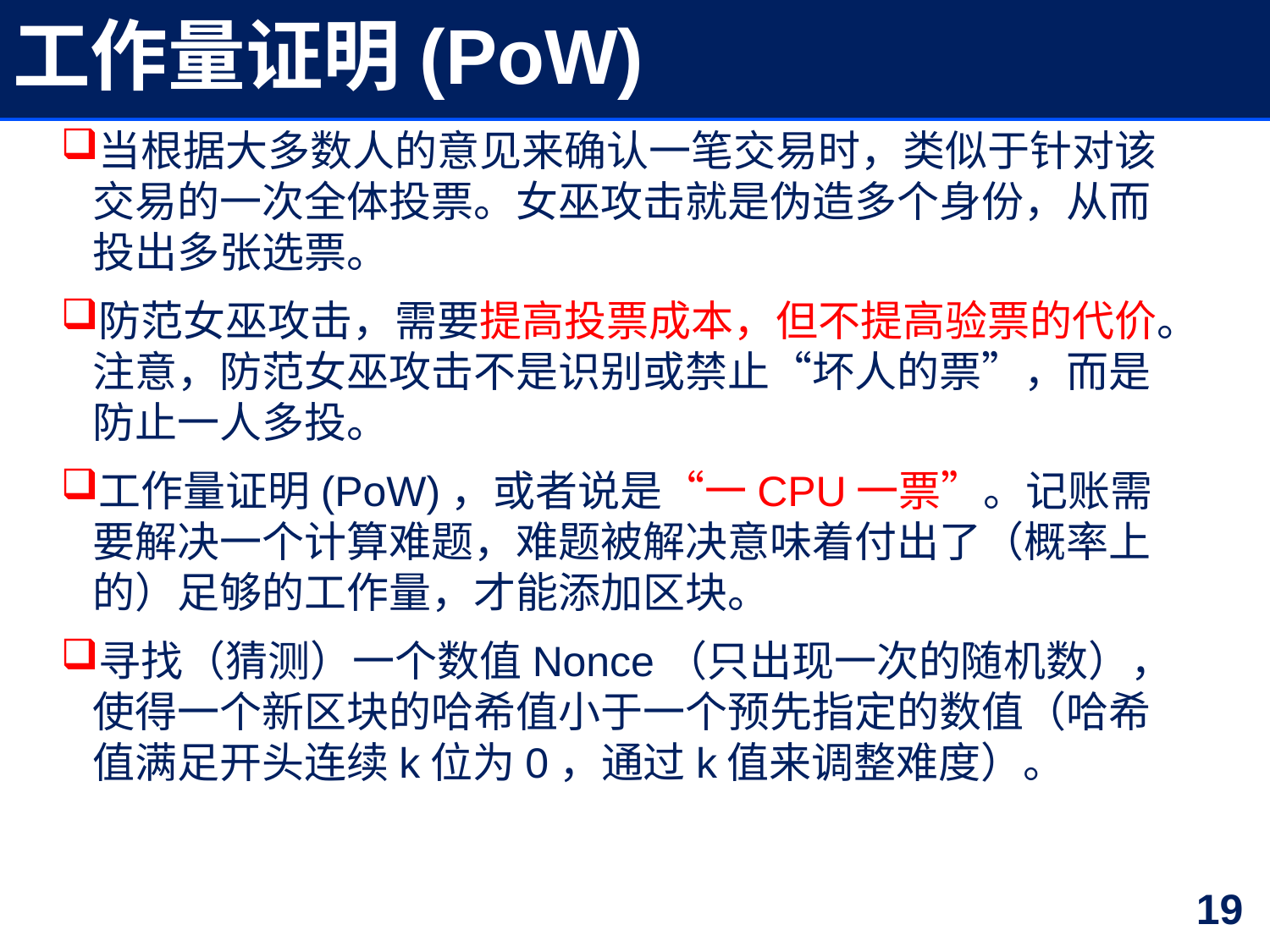

# 工作量证明(PoW)
当根据大多数人的意见来确认一笔交易时，类似于针对该交易的一次全体投票。女巫攻击就是伪造多个身份，从而投出多张选票。
防范女巫攻击，需要提高投票成本，但不提高验票的代价。注意，防范女巫攻击不是识别或禁止“坏人的票”，而是防止一人多投。
工作量证明(PoW)，或者说是“一CPU一票”。记账需要解决一个计算难题，难题被解决意味着付出了（概率上的）足够的工作量，才能添加区块。
寻找（猜测）一个数值Nonce（只出现一次的随机数），使得一个新区块的哈希值小于一个预先指定的数值（哈希值满足开头连续k位为0，通过k值来调整难度）。

19